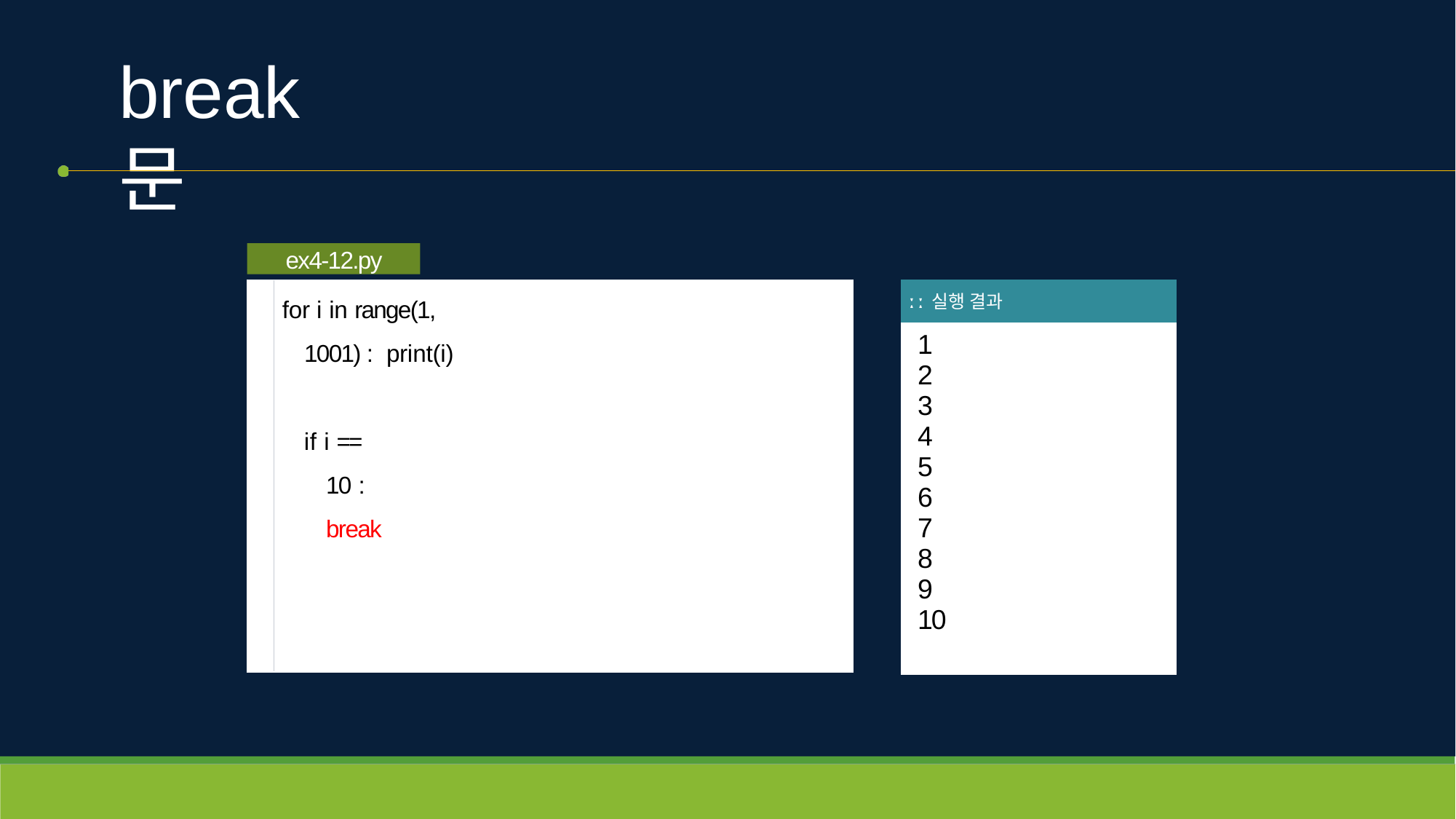

# break문

ex4-12.py
for i in range(1, 1001) :  print(i)

if i == 10 :  break

| ː ː 실행 결과 |
| --- |
| 1 2 3 4 5 6 7 8 9 10 |